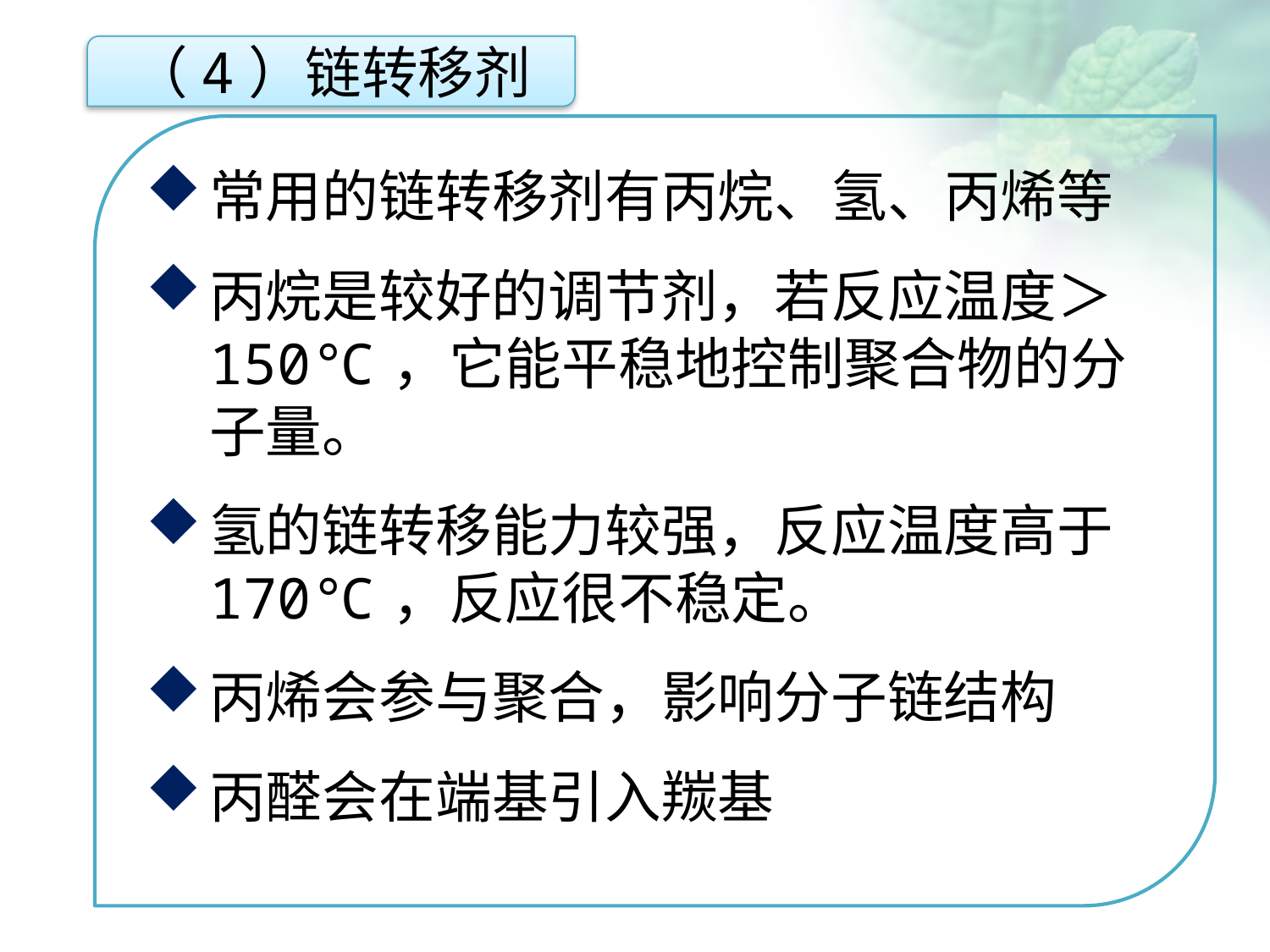

（4）链转移剂
常用的链转移剂有丙烷、氢、丙烯等
丙烷是较好的调节剂，若反应温度＞150℃，它能平稳地控制聚合物的分子量。
氢的链转移能力较强，反应温度高于170℃，反应很不稳定。
丙烯会参与聚合，影响分子链结构
丙醛会在端基引入羰基

点击添加文本
点击添加文本
点击添加文本
点击添加文本